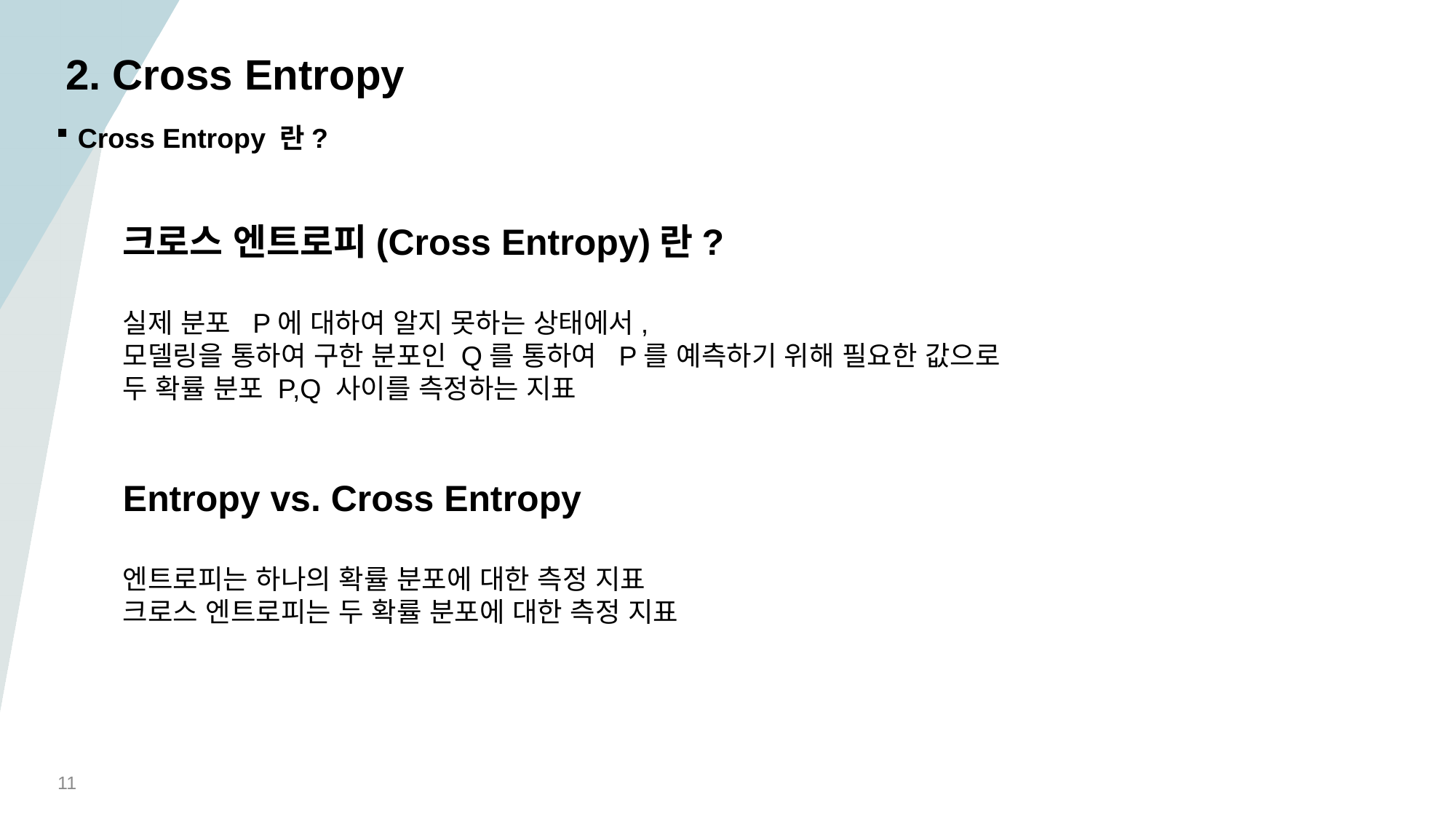

# 2. Cross Entropy
Cross Entropy 란?
크로스 엔트로피(Cross Entropy)란?

실제 분포  P에 대하여 알지 못하는 상태에서,
모델링을 통하여 구한 분포인 Q를 통하여  P를 예측하기 위해 필요한 값으로
두 확률 분포 P,Q 사이를 측정하는 지표

Entropy vs. Cross Entropy

엔트로피는 하나의 확률 분포에 대한 측정 지표
크로스 엔트로피는 두 확률 분포에 대한 측정 지표